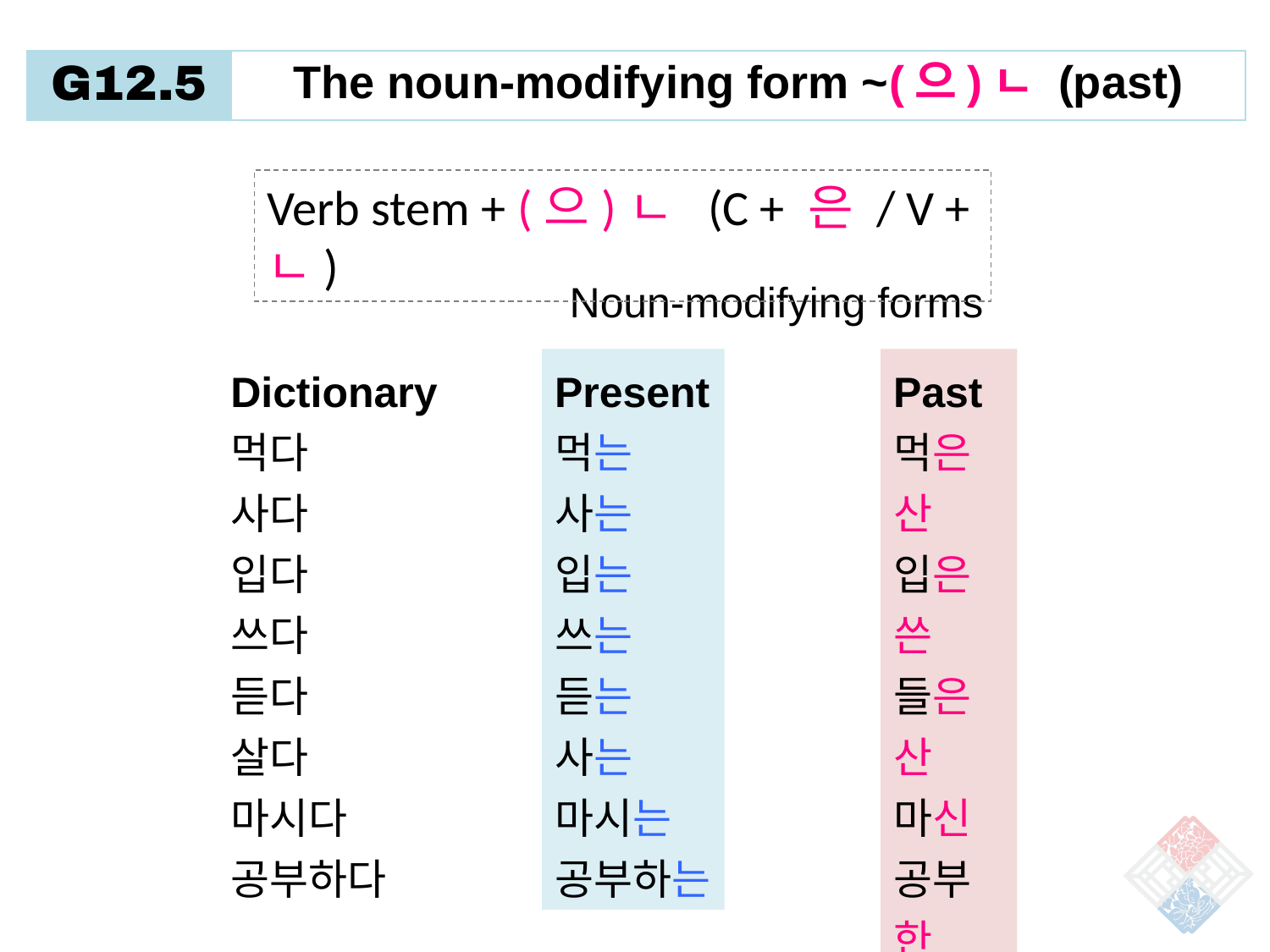

| G12.5 | The noun-modifying form ~(으)ㄴ (past) |
| --- | --- |
Verb stem + (으)ㄴ  (C + 은 / V + ㄴ)
Noun-modifying forms
Dictionary
먹다
사다
입다
쓰다
듣다
살다
마시다
공부하다
Present
먹는
사는
입는
쓰는
듣는
사는
마시는
공부하는
Past
먹은
산
입은
쓴
들은
산
마신
공부한